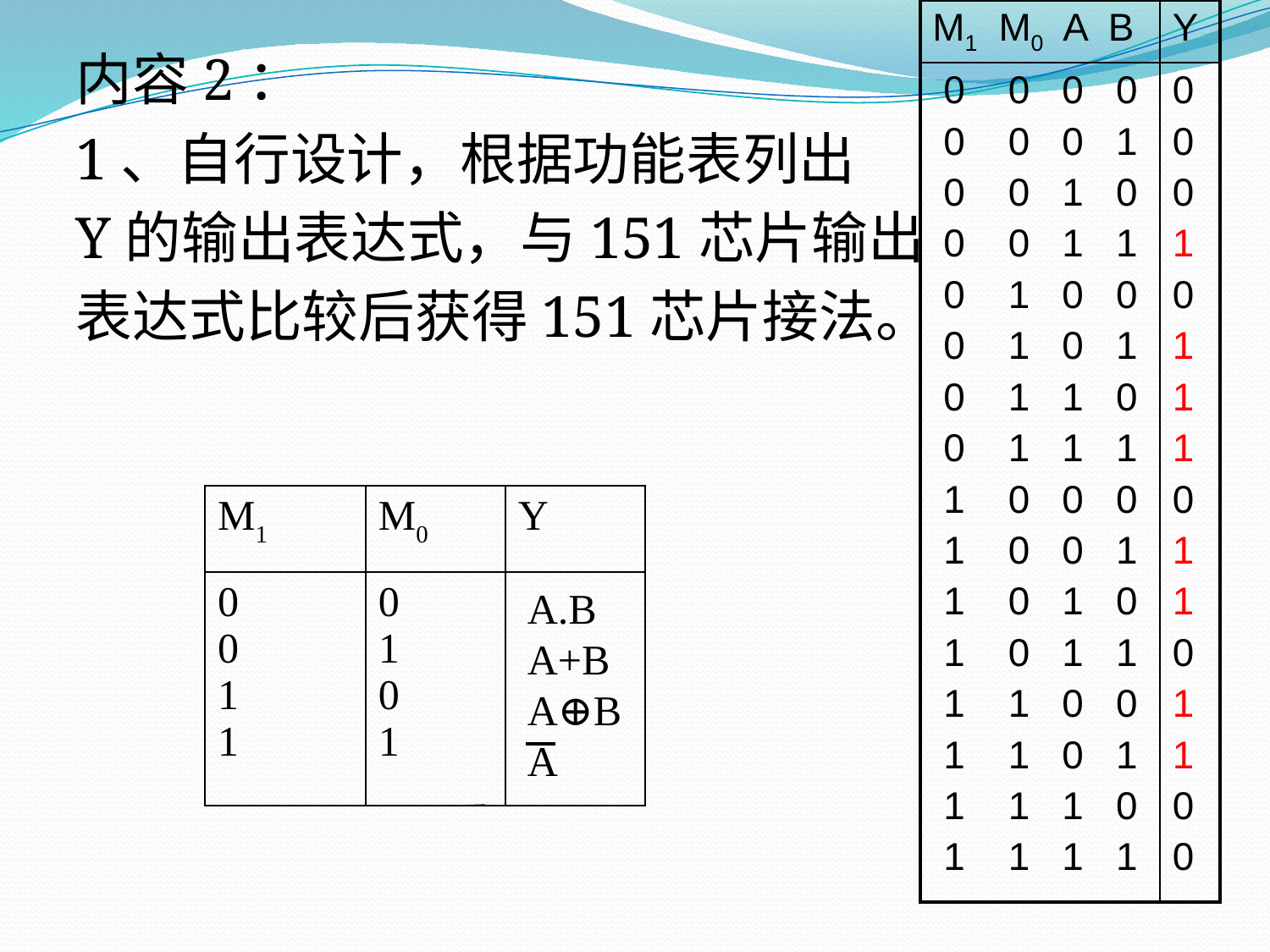

| M1 M0 A B | Y |
| --- | --- |
| 0 0 0 0 0 0 0 1 0 0 1 0 0 0 1 1 0 1 0 0 0 1 0 1 0 1 1 0 0 1 1 1 1 0 0 0 1 0 0 1 1 0 1 0 1 0 1 1 1 1 0 0 1 1 0 1 1 1 1 0 1 1 1 1 | 0 0 0 1 0 1 1 1 0 1 1 0 1 1 0 0 |
内容2：
1、自行设计，根据功能表列出
Y的输出表达式，与151芯片输出
表达式比较后获得151芯片接法。
| M1 | M0 | Y |
| --- | --- | --- |
| 0 0 1 1 | 0 1 0 1 |  |
B
A+B
A⊕B
A